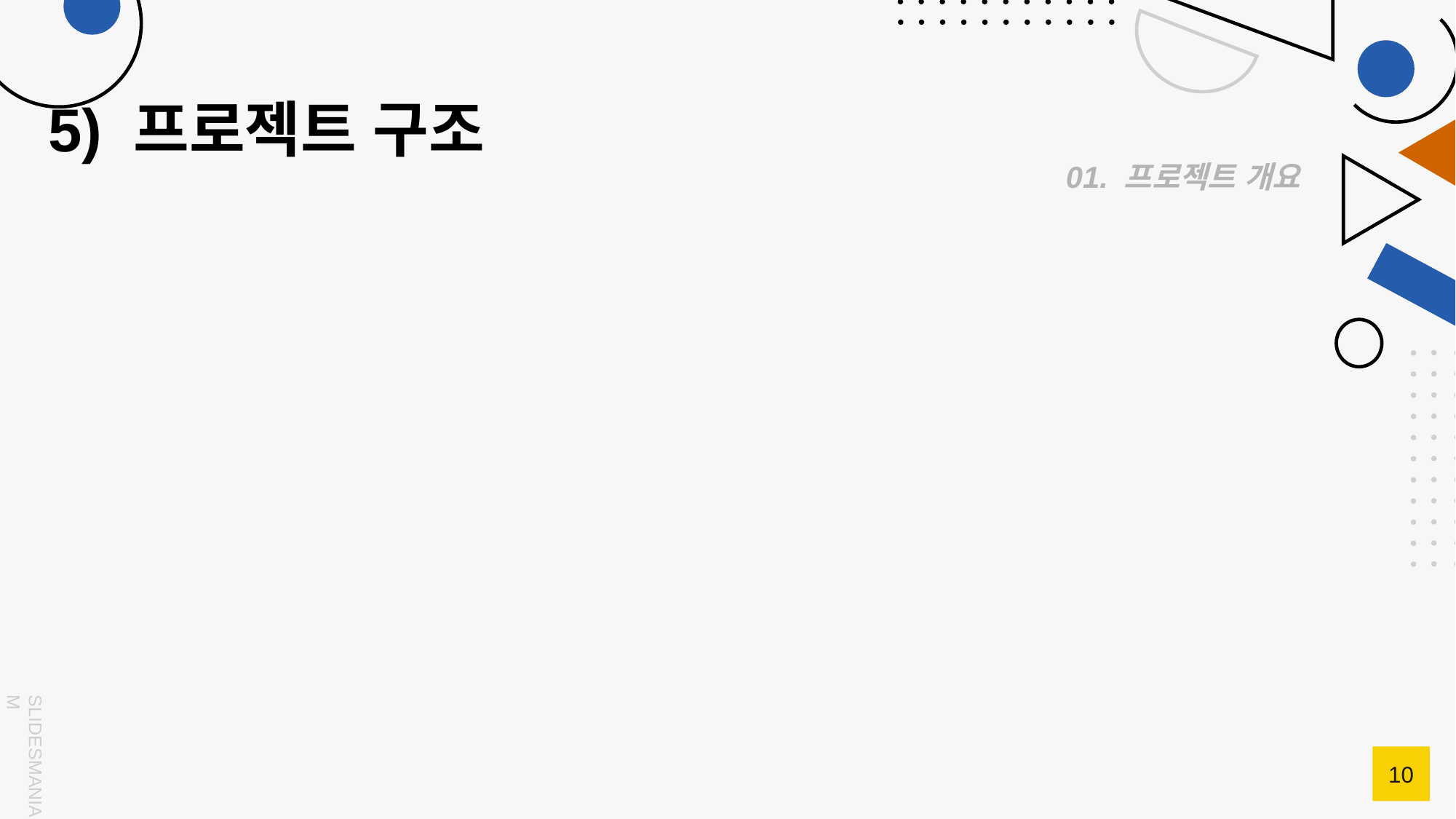

# 5) 프로젝트 구조
01. 프로젝트 개요

10